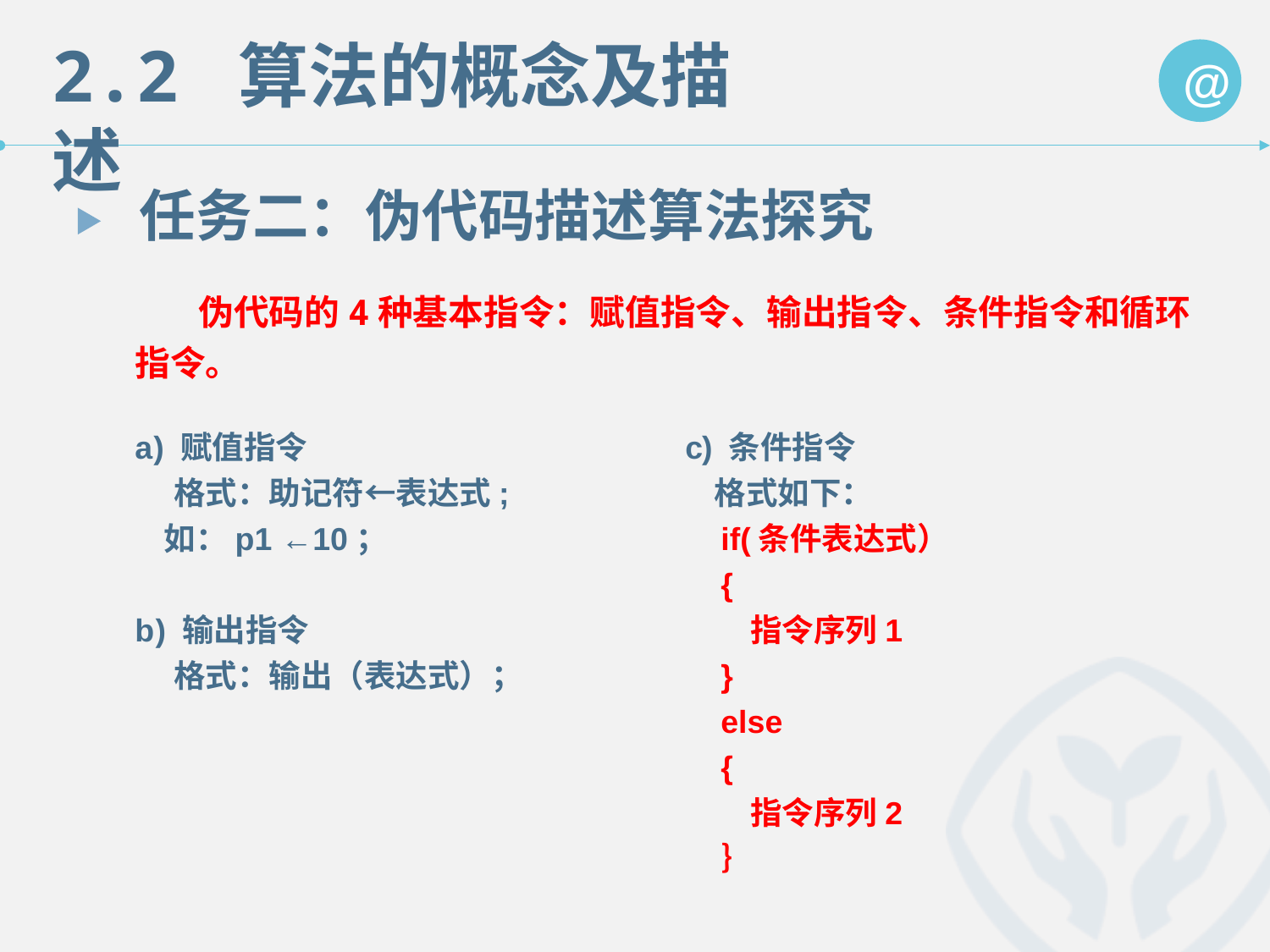

任务二：伪代码描述算法探究

　　伪代码的4种基本指令：赋值指令、输出指令、条件指令和循环指令。
 赋值指令
　 格式：助记符←表达式;
   如：p1 ←10；

 输出指令
　 格式：输出（表达式）；
 条件指令
   格式如下：
    if(条件表达式）
    {
        指令序列1
    }
    else
    {
        指令序列2
    ｝